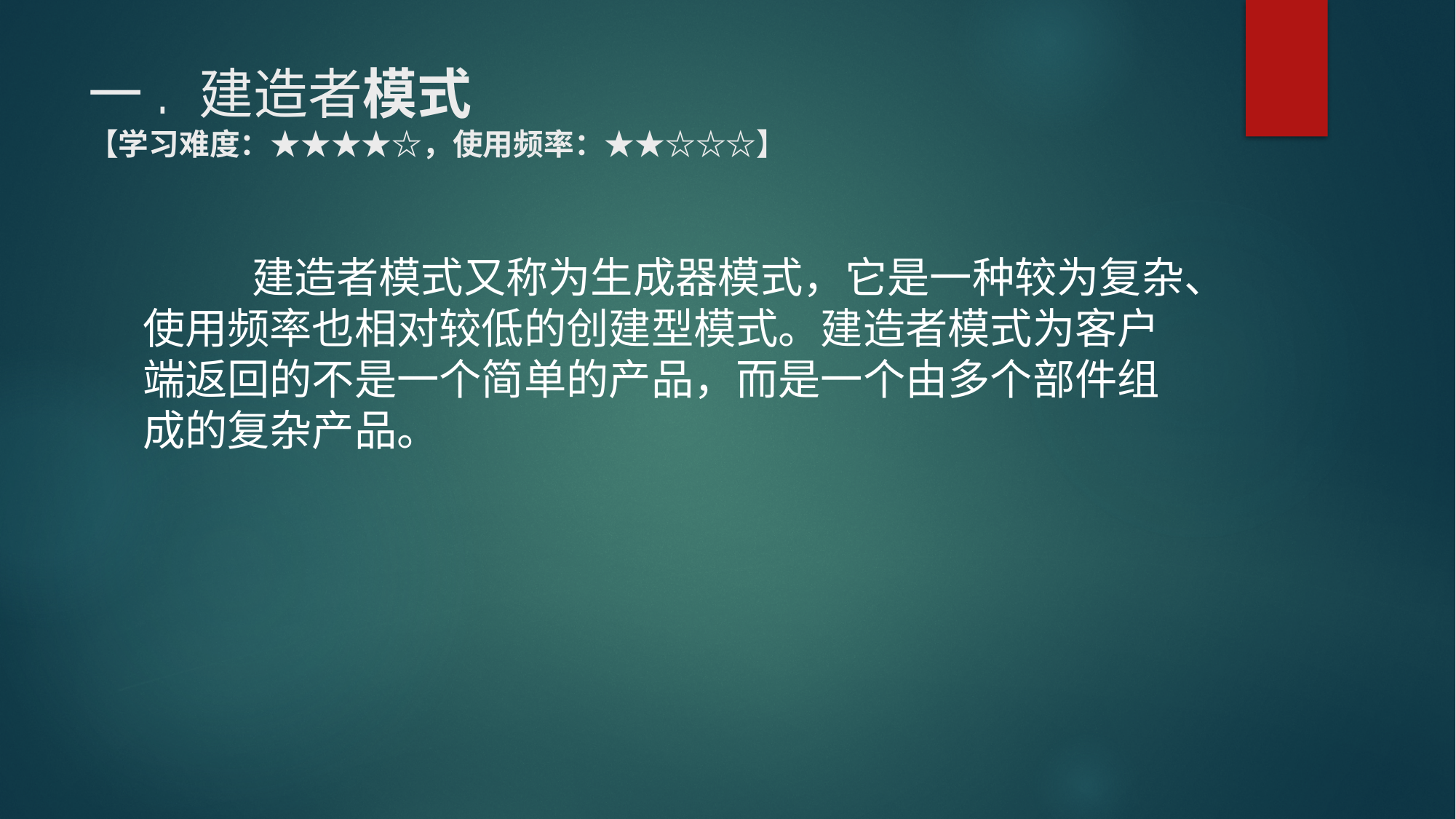

# 一. 建造者模式 【学习难度：★★★★☆，使用频率：★★☆☆☆】
	建造者模式又称为生成器模式，它是一种较为复杂、使用频率也相对较低的创建型模式。建造者模式为客户端返回的不是一个简单的产品，而是一个由多个部件组成的复杂产品。